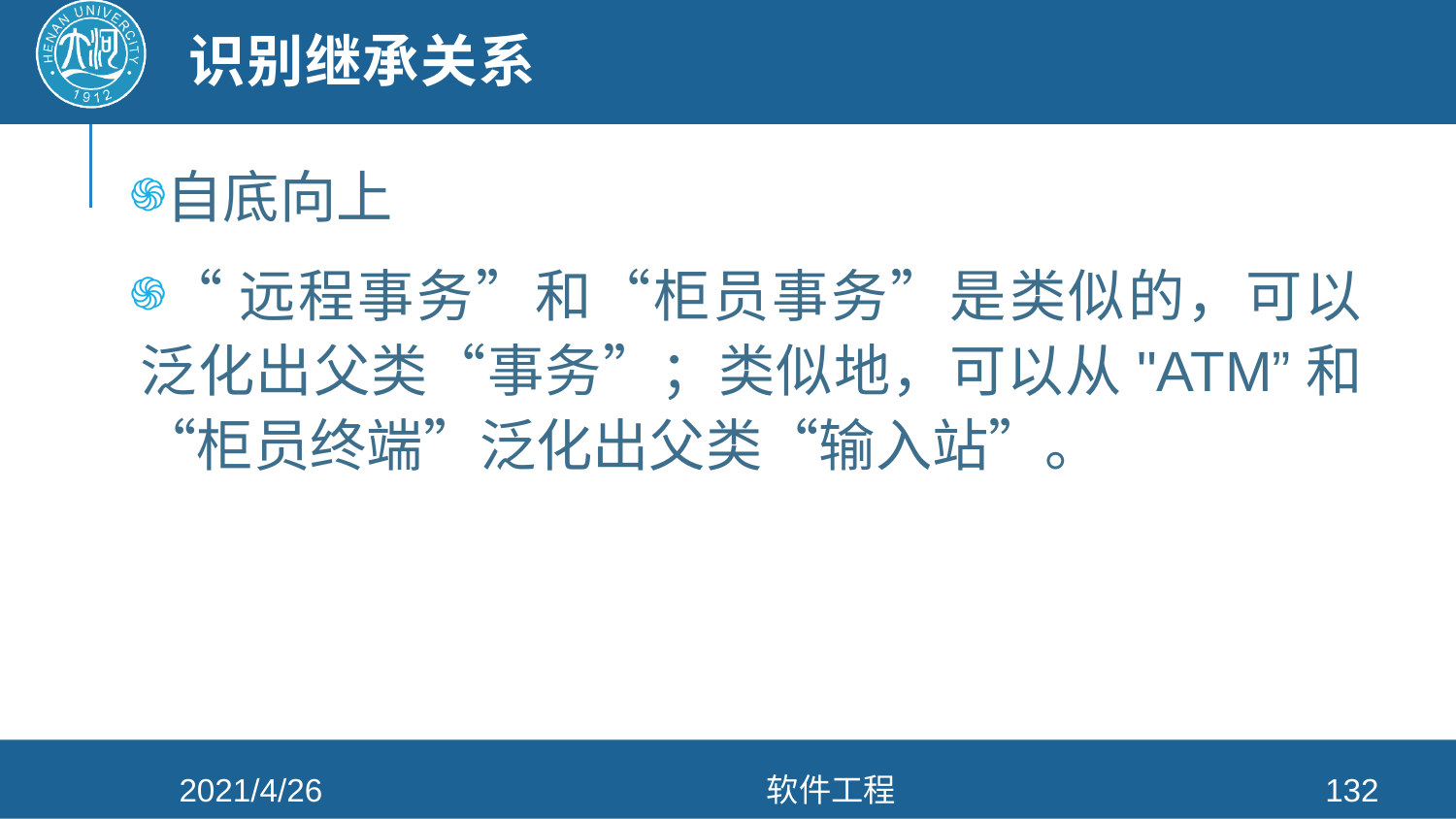

# 识别继承关系
自底向上
“远程事务”和“柜员事务”是类似的，可以泛化出父类“事务”；类似地，可以从"ATM”和“柜员终端”泛化出父类“输入站”。

2021/4/26
软件工程
132